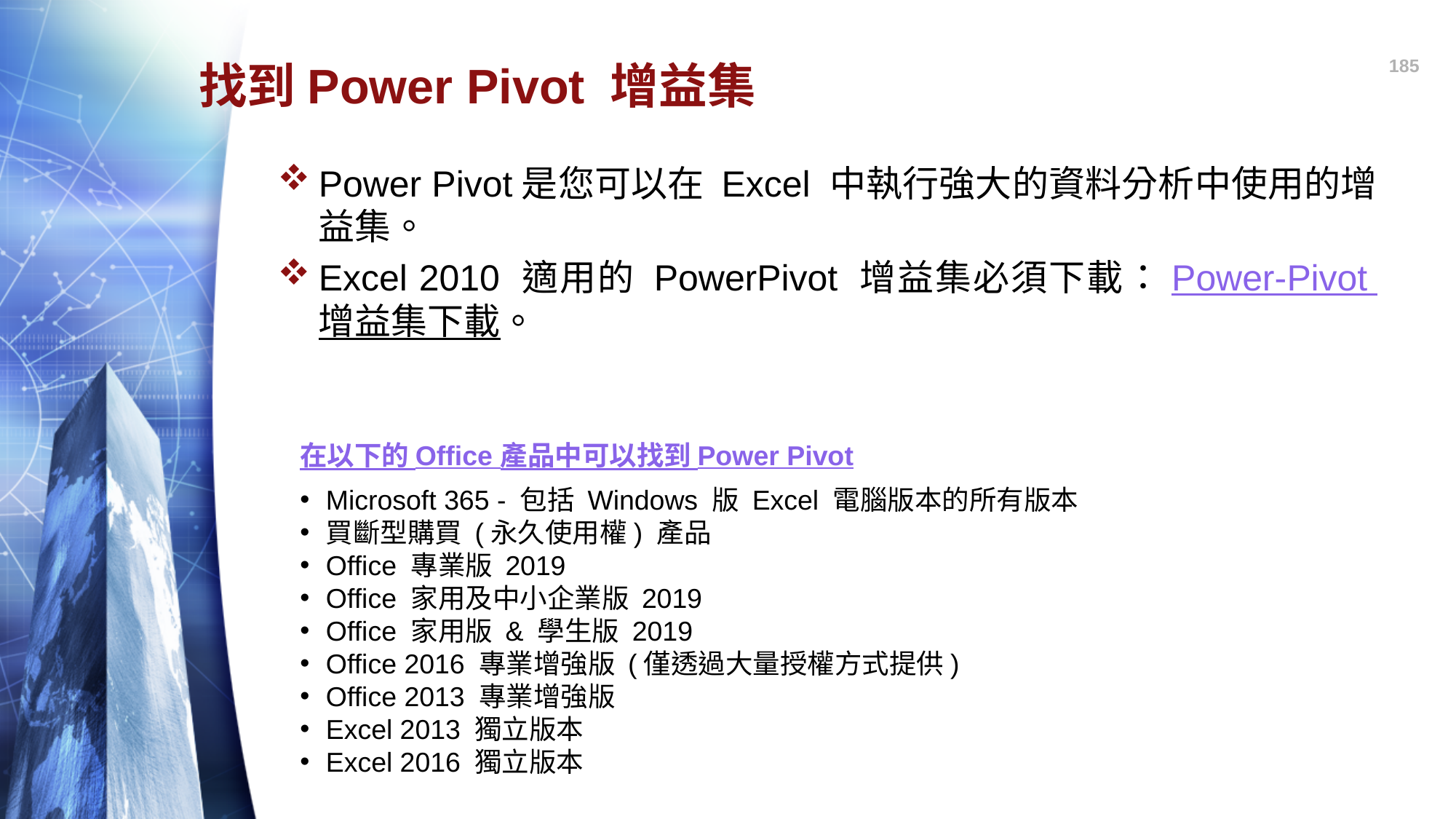

185
# 找到Power Pivot 增益集
Power Pivot是您可以在 Excel 中執行強大的資料分析中使用的增益集。
Excel 2010 適用的 PowerPivot 增益集必須下載：Power-Pivot 增益集下載。

在以下的 Office 產品中可以找到 Power Pivot
Microsoft 365 - 包括 Windows 版 Excel 電腦版本的所有版本
買斷型購買 (永久使用權) 產品
Office 專業版 2019
Office 家用及中小企業版 2019
Office 家用版 & 學生版 2019
Office 2016 專業增強版 (僅透過大量授權方式提供)
Office 2013 專業增強版
Excel 2013 獨立版本
Excel 2016 獨立版本